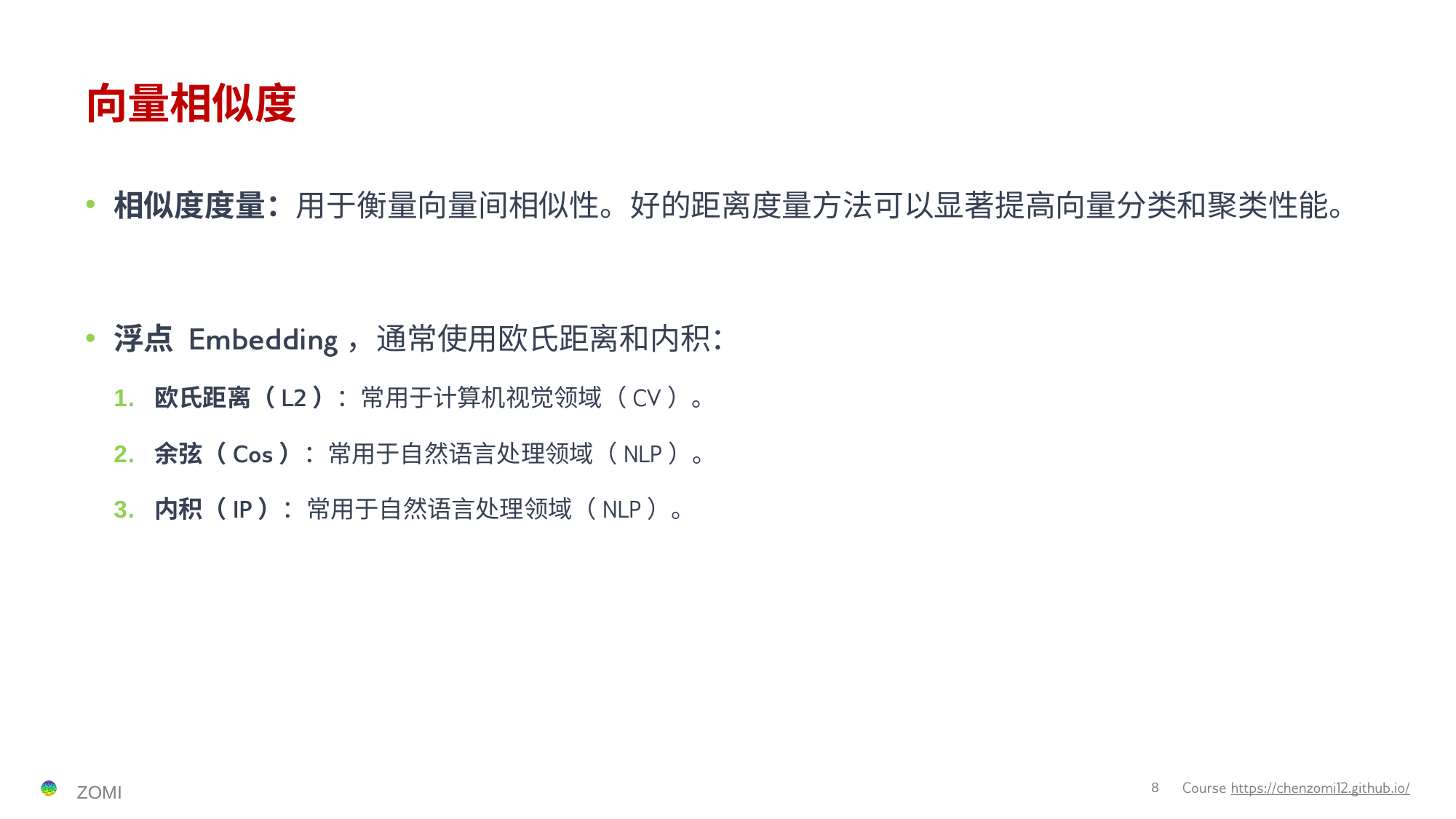

# 向量相似度
相似度度量：用于衡量向量间相似性。好的距离度量方法可以显著提高向量分类和聚类性能。

浮点 Embedding，通常使用欧氏距离和内积：
欧氏距离（L2）：常用于计算机视觉领域（CV）。
余弦（Cos）：常用于自然语言处理领域（NLP）。
内积（IP）：常用于自然语言处理领域（NLP）。